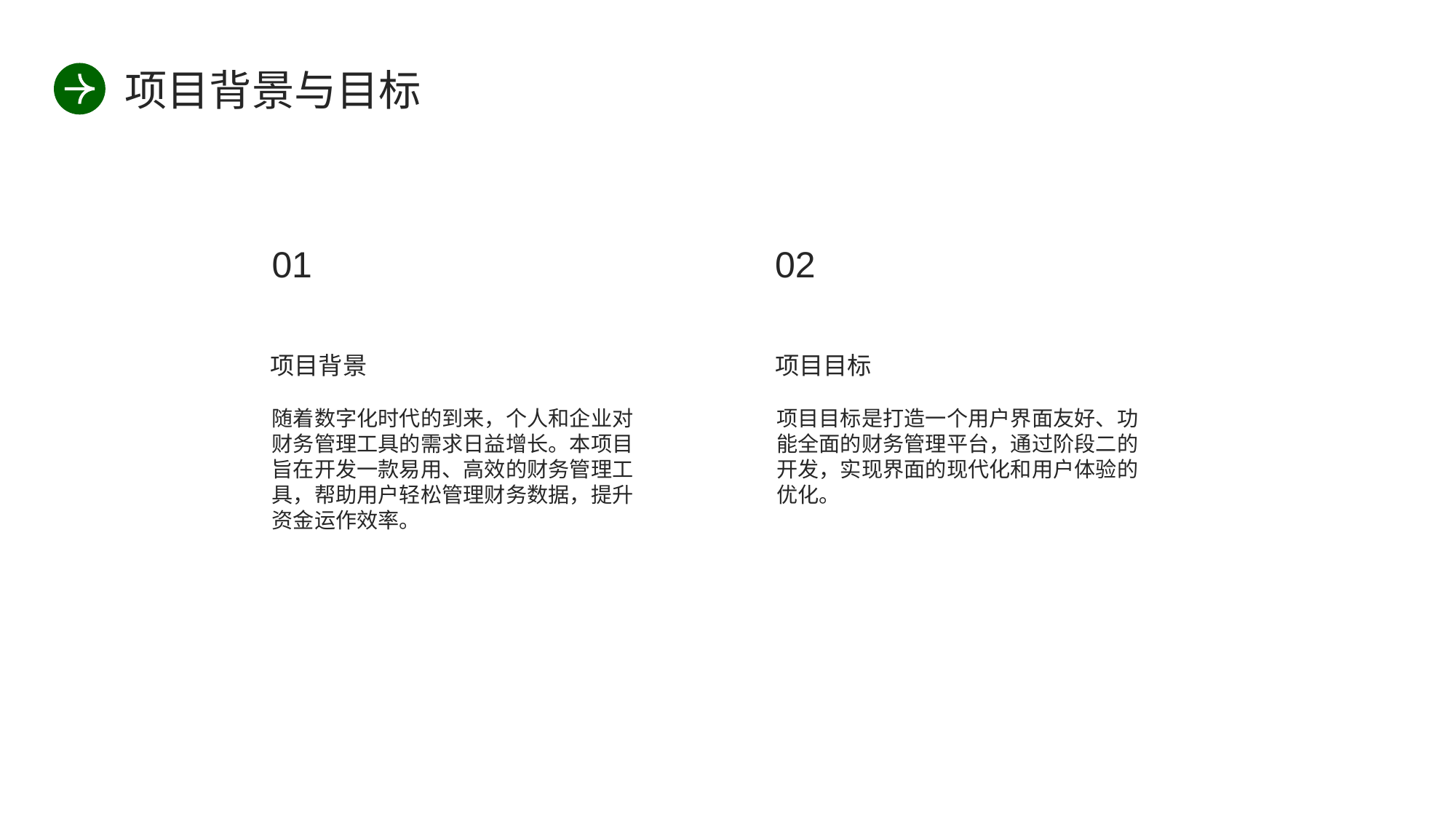

项目背景与目标

01
02
项目背景
项目目标
随着数字化时代的到来，个人和企业对财务管理工具的需求日益增长。本项目旨在开发一款易用、高效的财务管理工具，帮助用户轻松管理财务数据，提升资金运作效率。
项目目标是打造一个用户界面友好、功能全面的财务管理平台，通过阶段二的开发，实现界面的现代化和用户体验的优化。